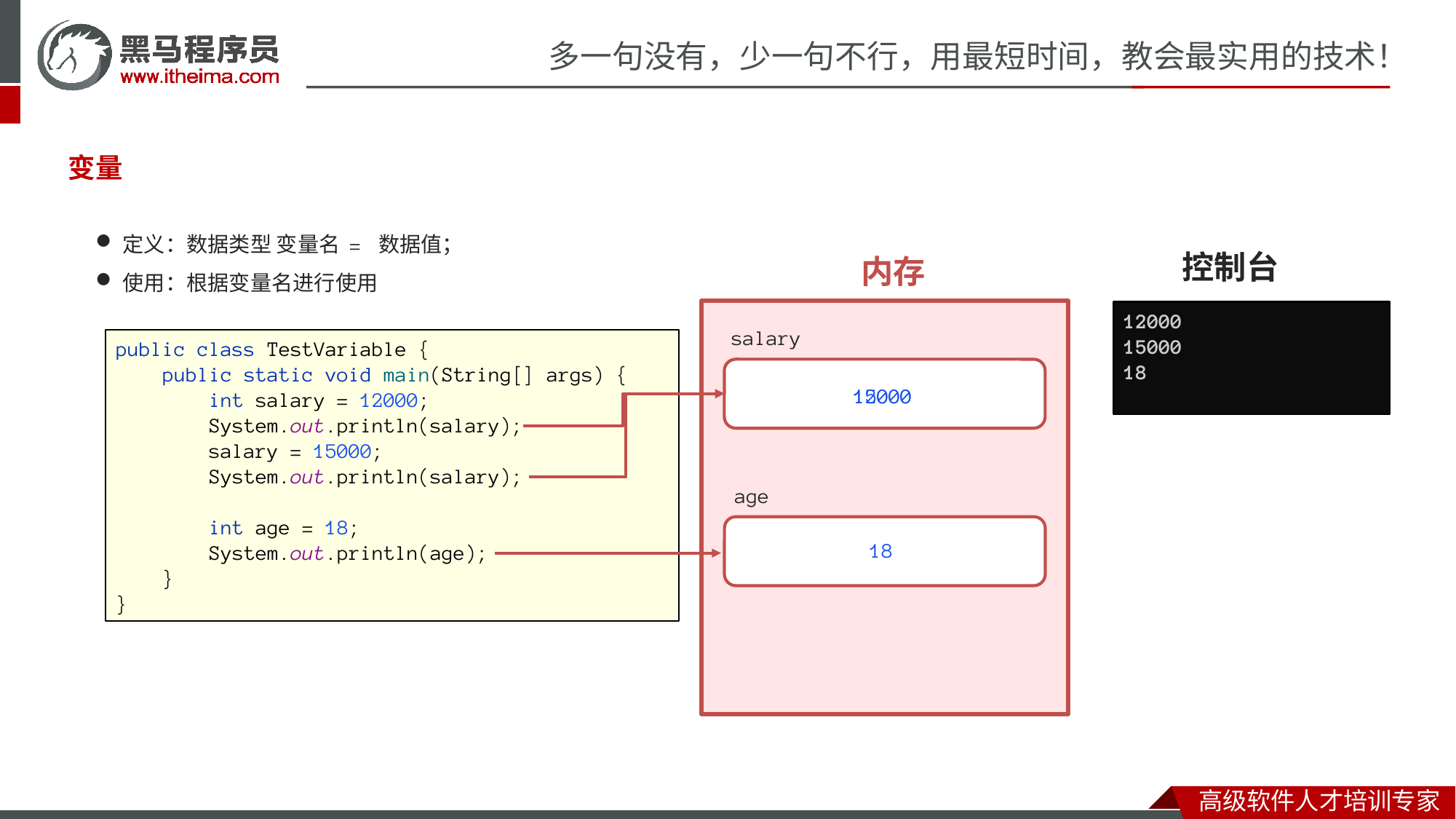

变量
定义：数据类型 变量名 = 数据值；
使用：根据变量名进行使用
控制台
内存

12000
15000
18

salary
public class TestVariable {
    public static void main(String[] args) {
        int salary = 12000;
        System.out.println(salary);
        salary = 15000;
        System.out.println(salary);

        int age = 18;
        System.out.println(age);
    }
}

15000
12000
age

18